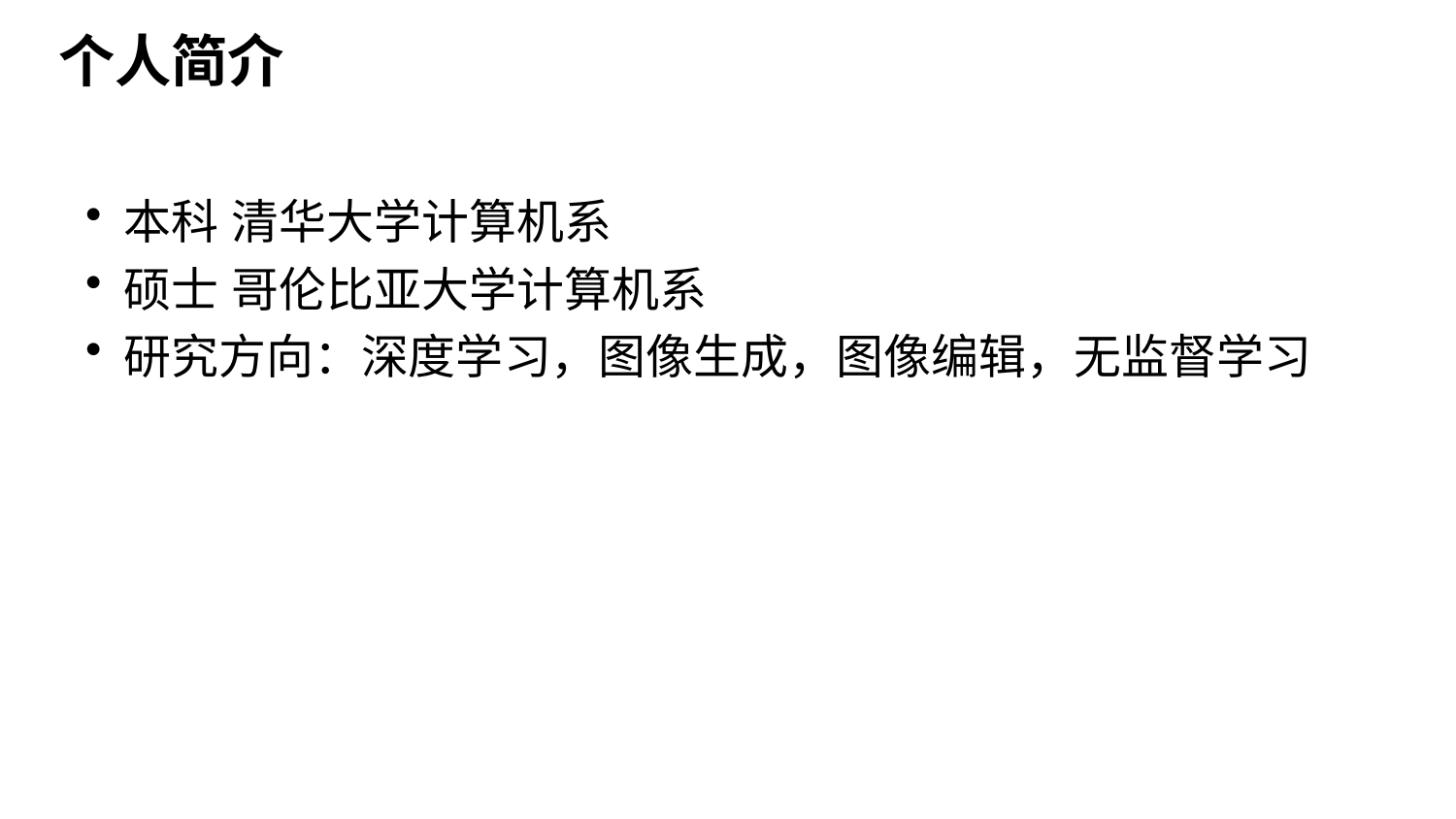

# 个人简介
本科 清华大学计算机系
硕士 哥伦比亚大学计算机系
研究方向：深度学习，图像生成，图像编辑，无监督学习